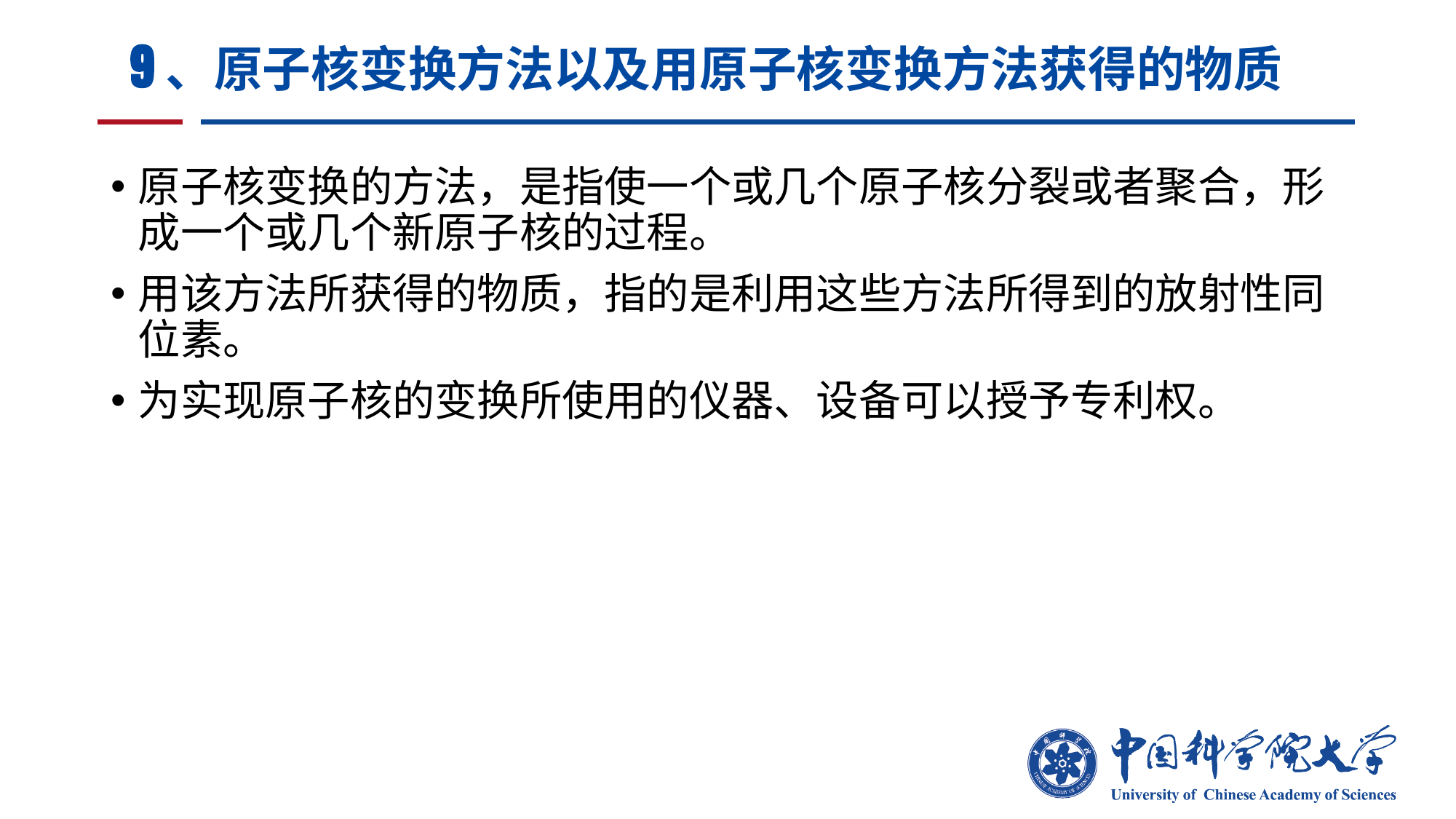

# 9、原子核变换方法以及用原子核变换方法获得的物质
原子核变换的方法，是指使一个或几个原子核分裂或者聚合，形成一个或几个新原子核的过程。
用该方法所获得的物质，指的是利用这些方法所得到的放射性同位素。
为实现原子核的变换所使用的仪器、设备可以授予专利权。
28